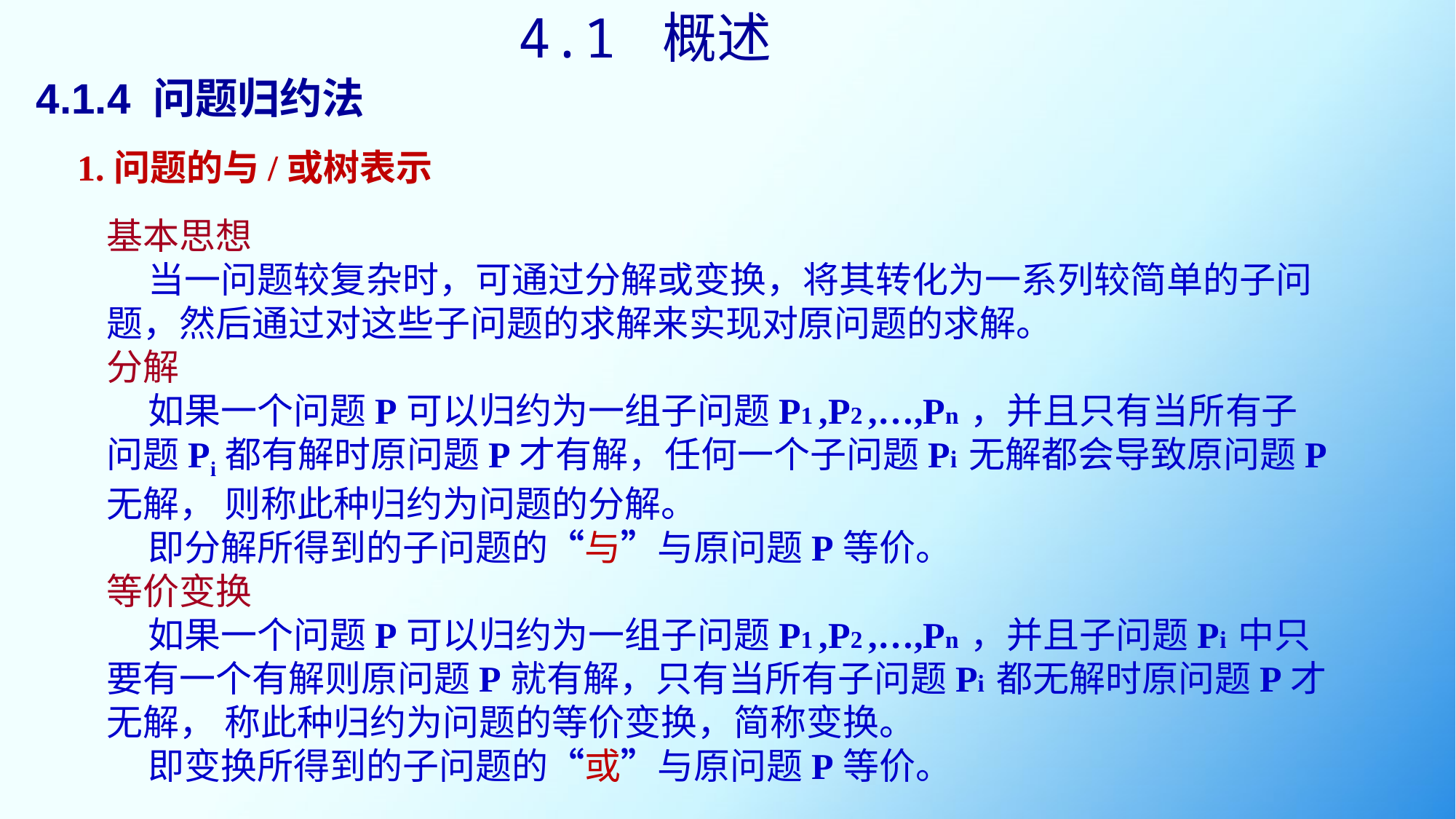

4.1 概述
# 4.1.4 问题归约法
1.问题的与/或树表示
基本思想
    当一问题较复杂时，可通过分解或变换，将其转化为一系列较简单的子问题，然后通过对这些子问题的求解来实现对原问题的求解。
分解
    如果一个问题P可以归约为一组子问题P1 ,P2 ,…,Pn ，并且只有当所有子问题Pi都有解时原问题P才有解，任何一个子问题Pi 无解都会导致原问题P无解， 则称此种归约为问题的分解。
    即分解所得到的子问题的“与”与原问题P等价。
等价变换
    如果一个问题P可以归约为一组子问题P1 ,P2 ,…,Pn ，并且子问题Pi 中只要有一个有解则原问题P就有解，只有当所有子问题Pi 都无解时原问题P才无解， 称此种归约为问题的等价变换，简称变换。
    即变换所得到的子问题的“或”与原问题P等价。